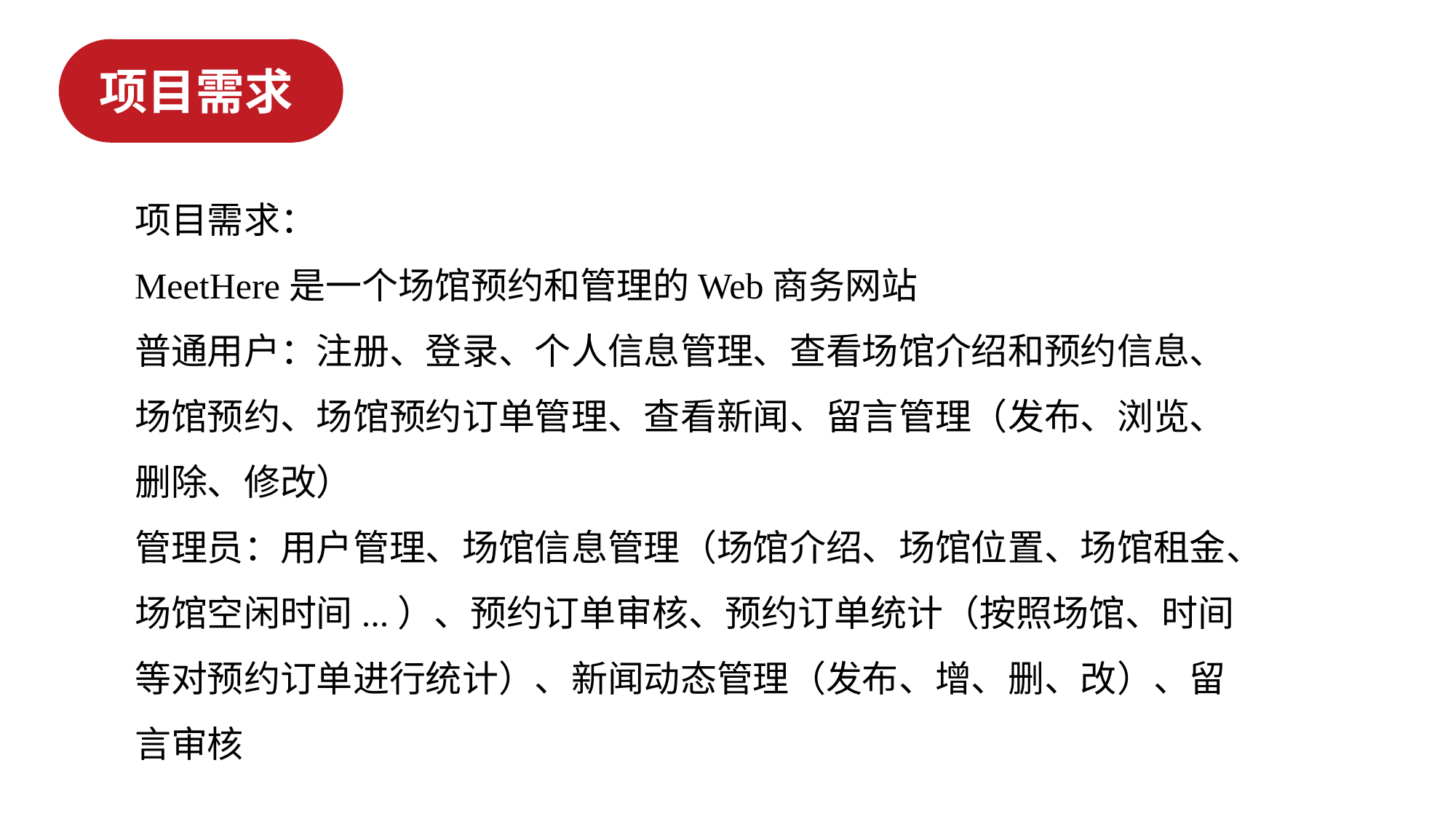

项目需求
项目需求：
MeetHere是一个场馆预约和管理的Web商务网站
普通用户：注册、登录、个人信息管理、查看场馆介绍和预约信息、场馆预约、场馆预约订单管理、查看新闻、留言管理（发布、浏览、删除、修改）
管理员：用户管理、场馆信息管理（场馆介绍、场馆位置、场馆租金、场馆空闲时间...）、预约订单审核、预约订单统计（按照场馆、时间等对预约订单进行统计）、新闻动态管理（发布、增、删、改）、留言审核